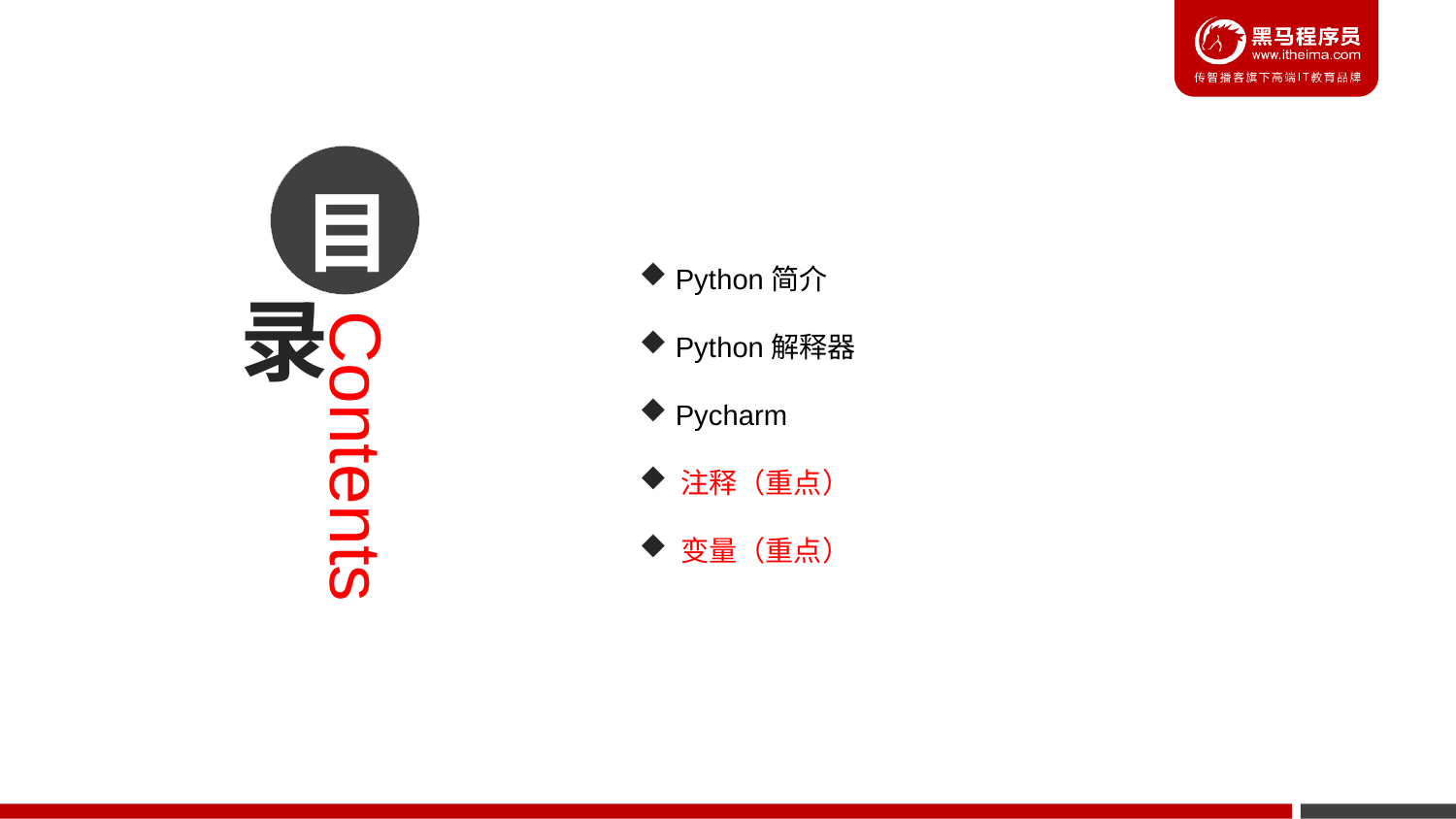

目
 Python简介
 Python解释器
 Pycharm
 注释（重点）
 变量（重点）
录
Contents